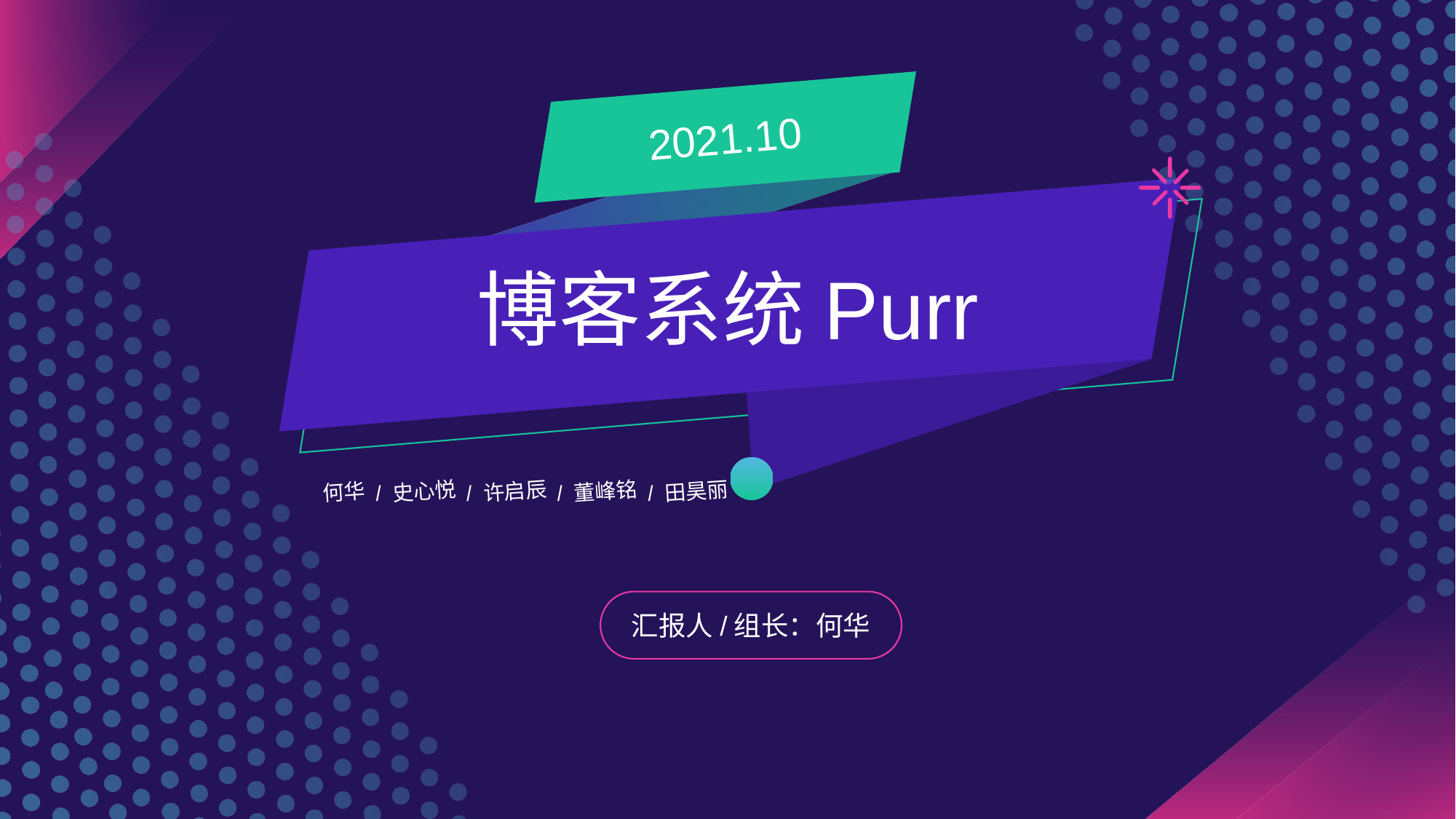

2021.10

博客系统Purr

何华 / 史心悦 / 许启辰 / 董峰铭 / 田昊丽

汇报人/组长：何华